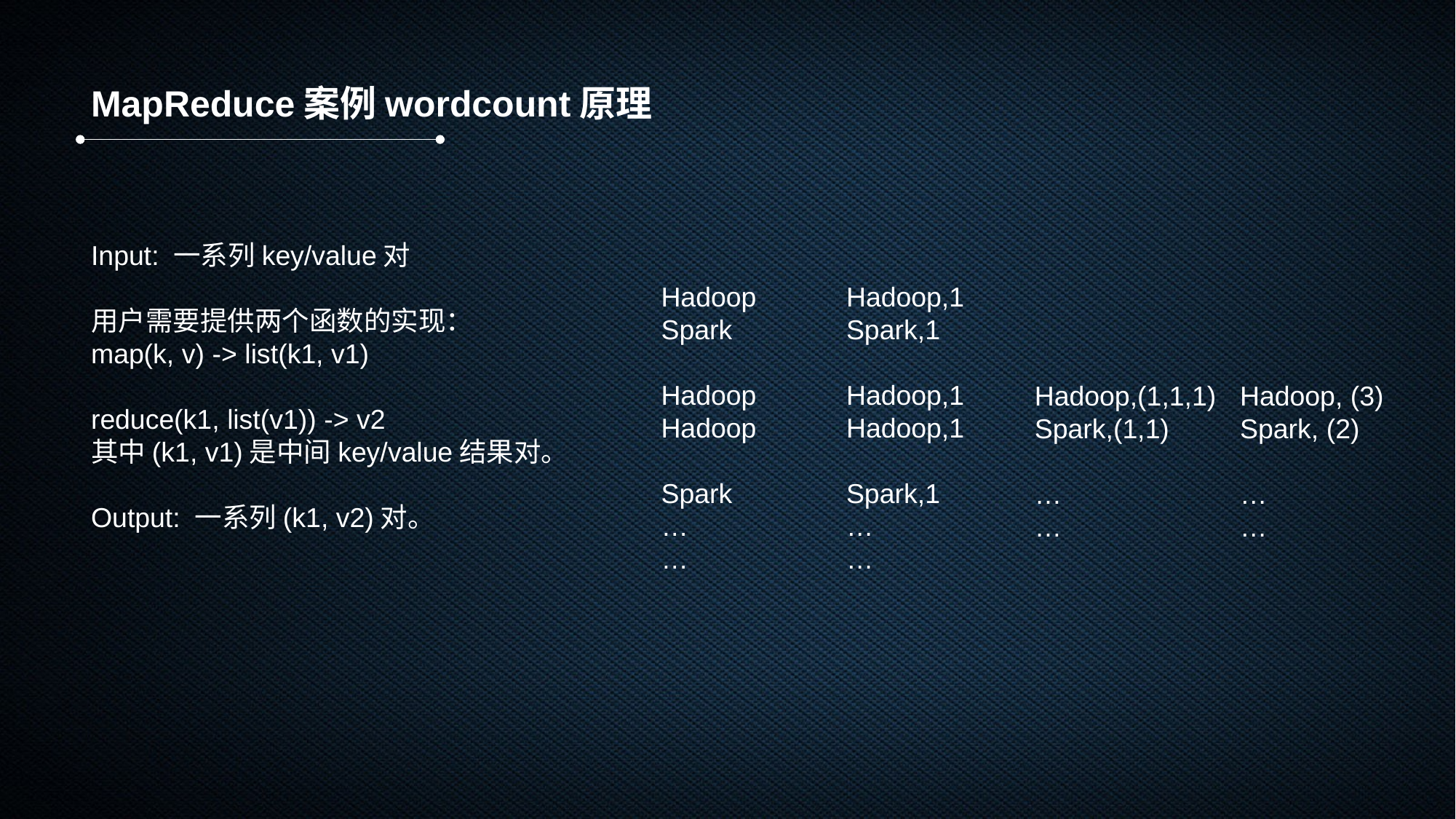

MapReduce案例wordcount原理
Input: 一系列key/value对

用户需要提供两个函数的实现：
map(k, v) -> list(k1, v1)

reduce(k1, list(v1)) -> v2
其中(k1, v1)是中间key/value结果对。

Output: 一系列(k1, v2)对。
Hadoop
Spark

Hadoop
Hadoop

Spark
…
…
Hadoop,1
Spark,1

Hadoop,1
Hadoop,1

Spark,1
…
…

Hadoop,(1,1,1)
Spark,(1,1)

…
…
Hadoop, (3)
Spark, (2)

…
…